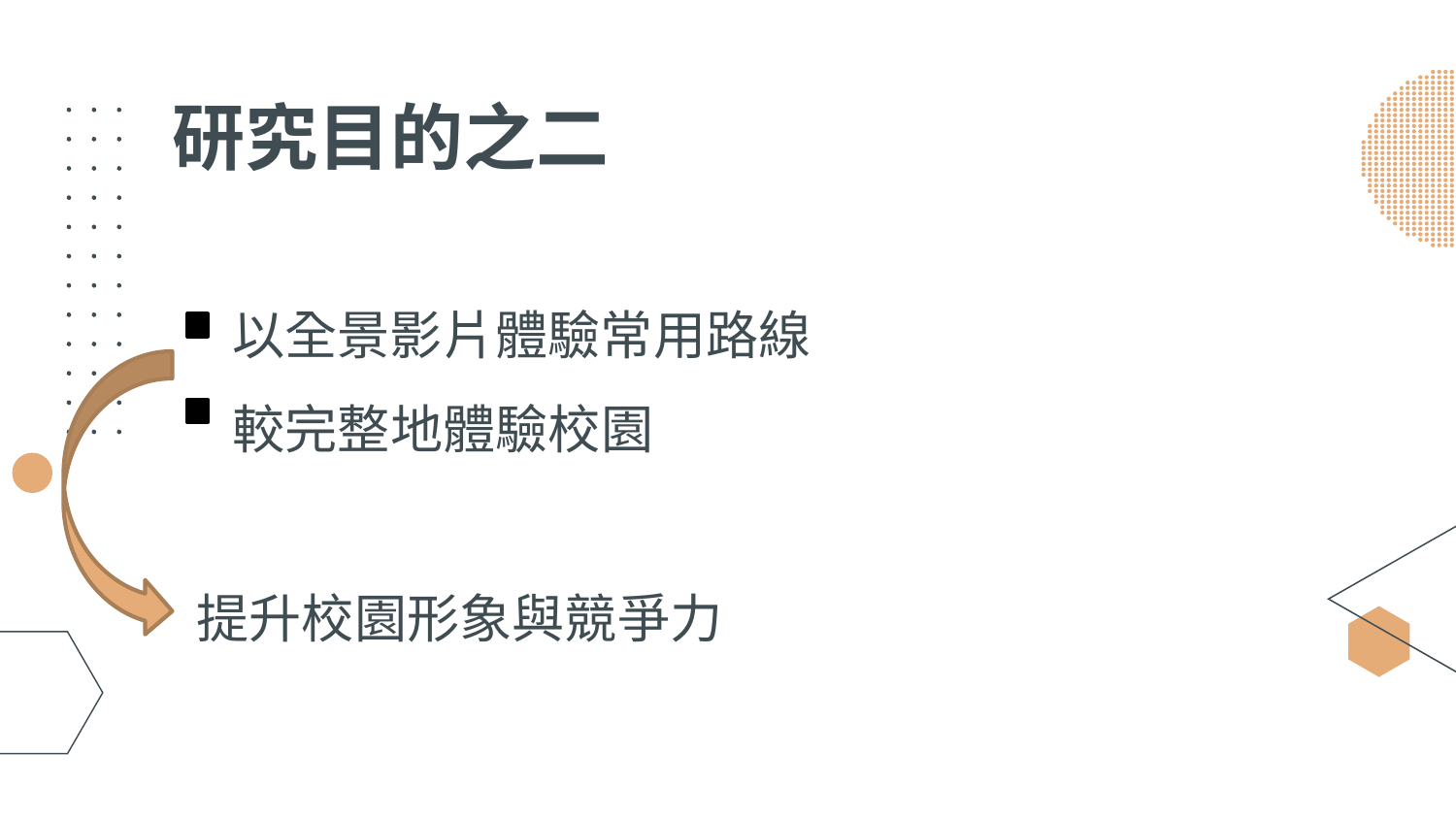

研究目的之二

    以全景影片體驗常用路線
    較完整地體驗校園

 提升校園形象與競爭力